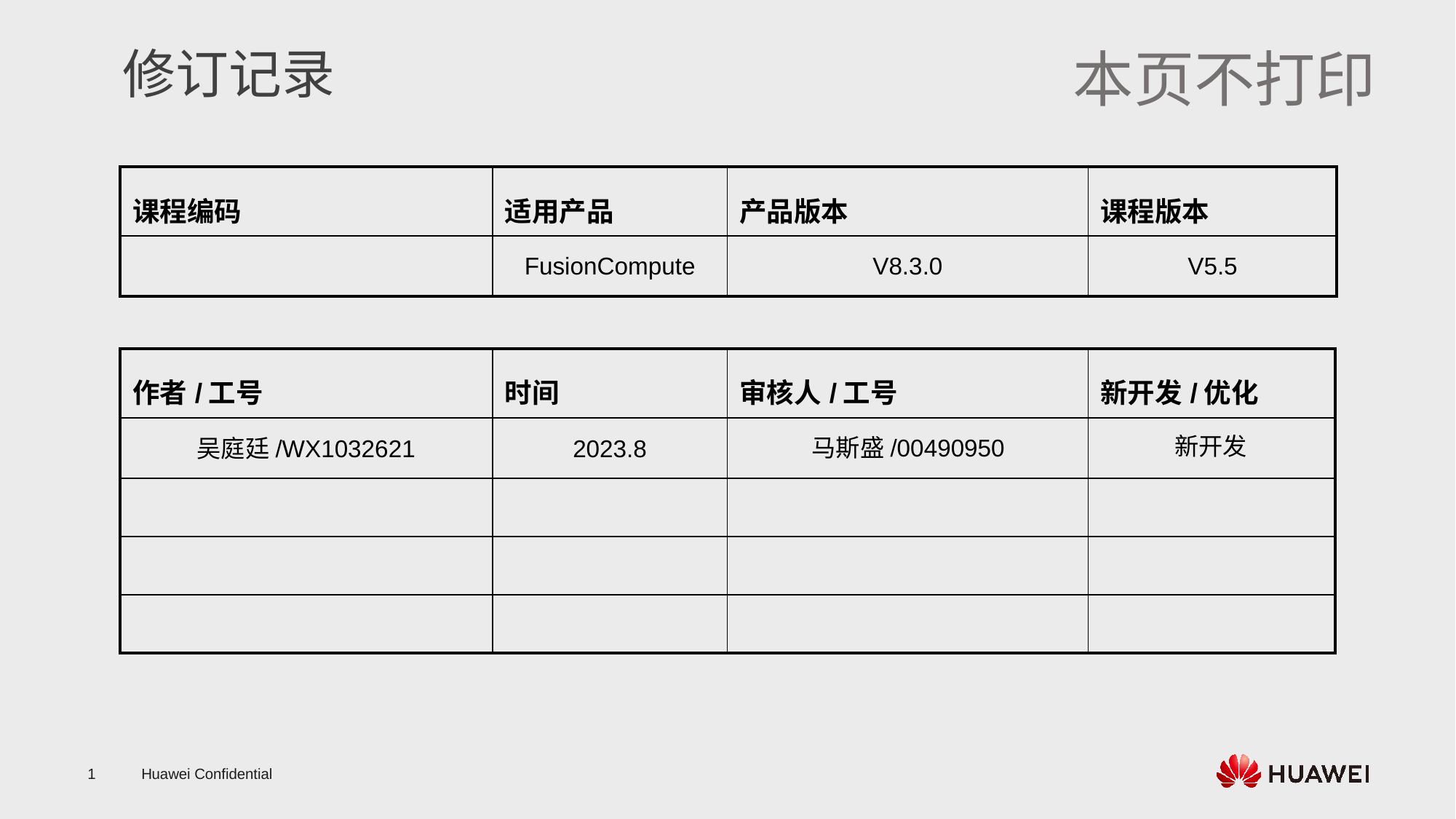

FusionCompute
V8.3.0
V5.5
新开发
吴庭廷/WX1032621
2023.8
马斯盛/00490950